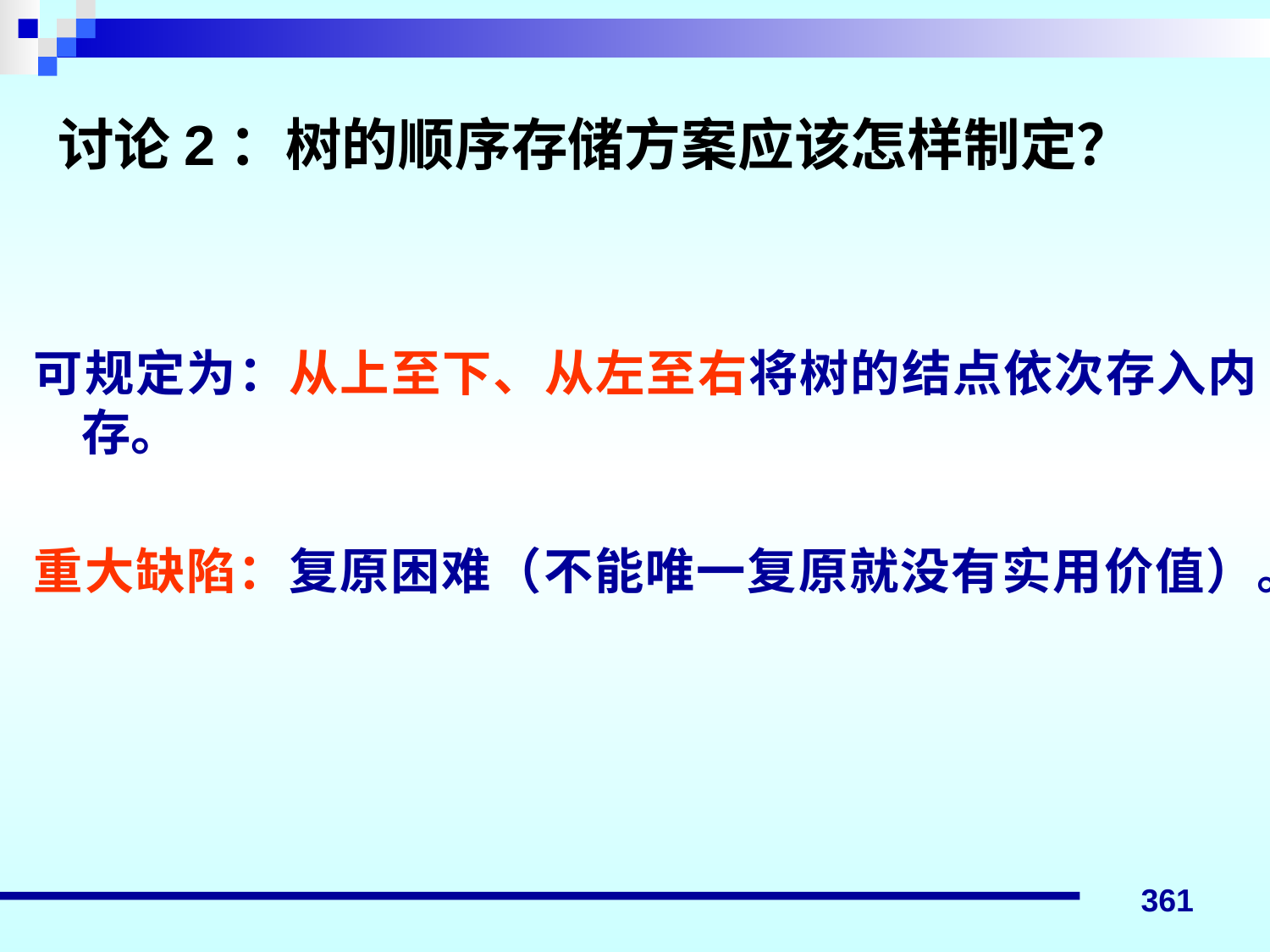

# 讨论2：树的顺序存储方案应该怎样制定？

可规定为：从上至下、从左至右将树的结点依次存入内存。

重大缺陷：复原困难（不能唯一复原就没有实用价值）。
361